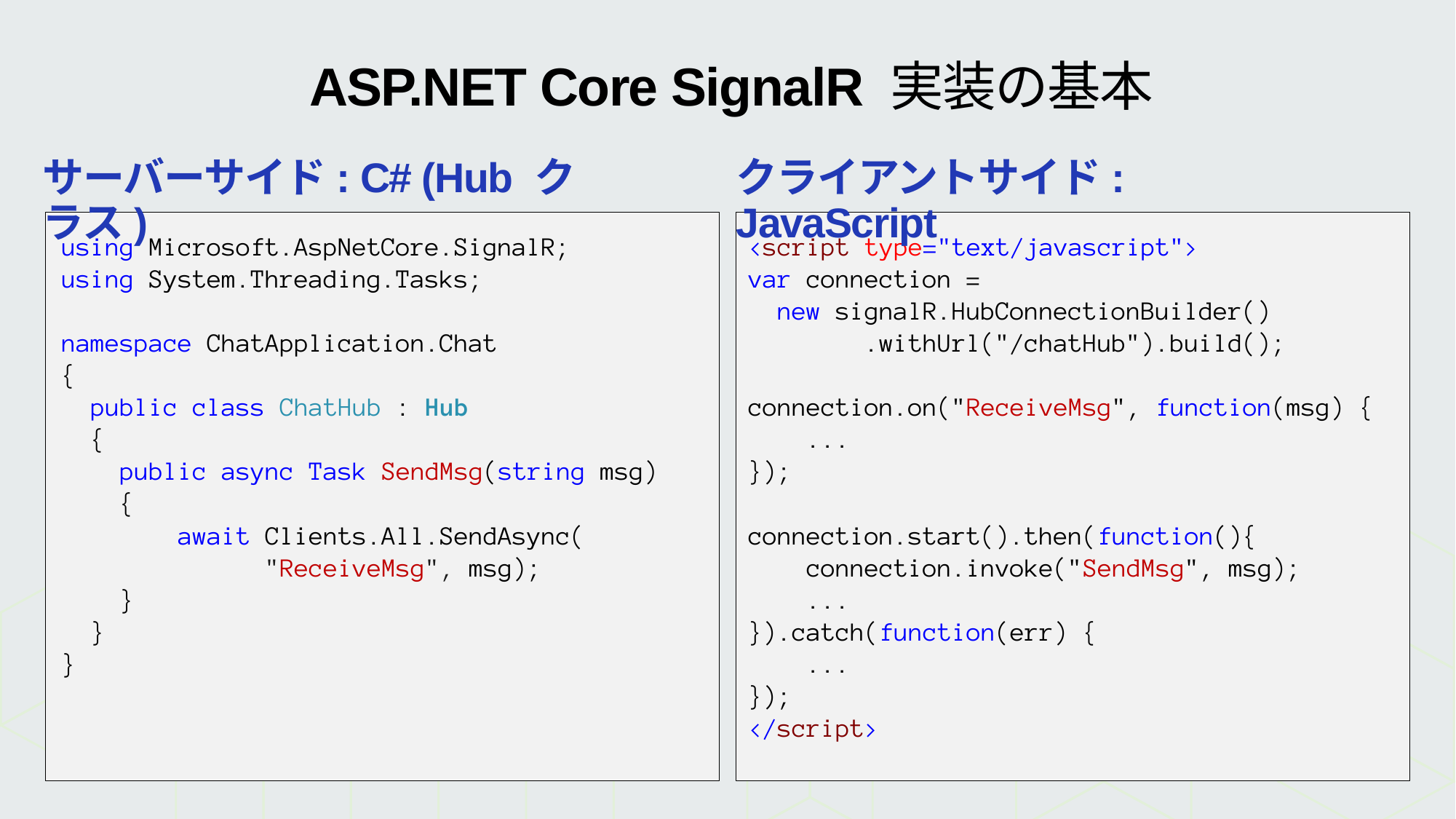

# ASP.NET Core SignalR 実装の基本
サーバーサイド: C# (Hub クラス)
クライアントサイド: JavaScript
using Microsoft.AspNetCore.SignalR;
using System.Threading.Tasks;

namespace ChatApplication.Chat
{
  public class ChatHub : Hub
  {
    public async Task SendMsg(string msg)
    {
        await Clients.All.SendAsync(
              "ReceiveMsg", msg);
    }
  }
}

<script type="text/javascript">
var connection =
  new signalR.HubConnectionBuilder()
        .withUrl("/chatHub").build();

connection.on("ReceiveMsg", function(msg) {
    ...
});

connection.start().then(function(){
    connection.invoke("SendMsg", msg);
    ...
}).catch(function(err) {
    ...
});
</script>